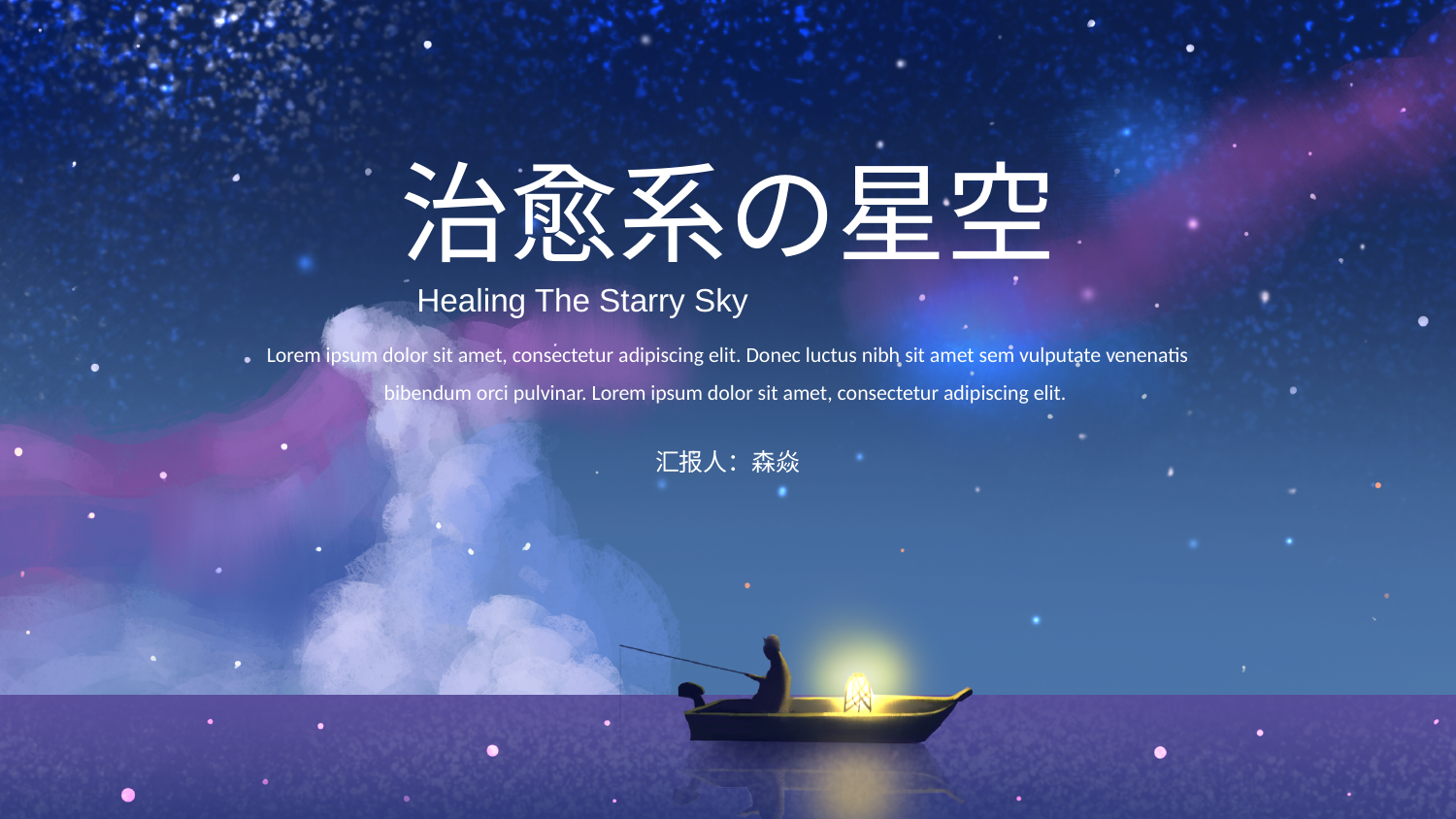

治愈系の星空
Healing The Starry Sky
Lorem ipsum dolor sit amet, consectetur adipiscing elit. Donec luctus nibh sit amet sem vulputate venenatis bibendum orci pulvinar. Lorem ipsum dolor sit amet, consectetur adipiscing elit.
汇报人：森焱